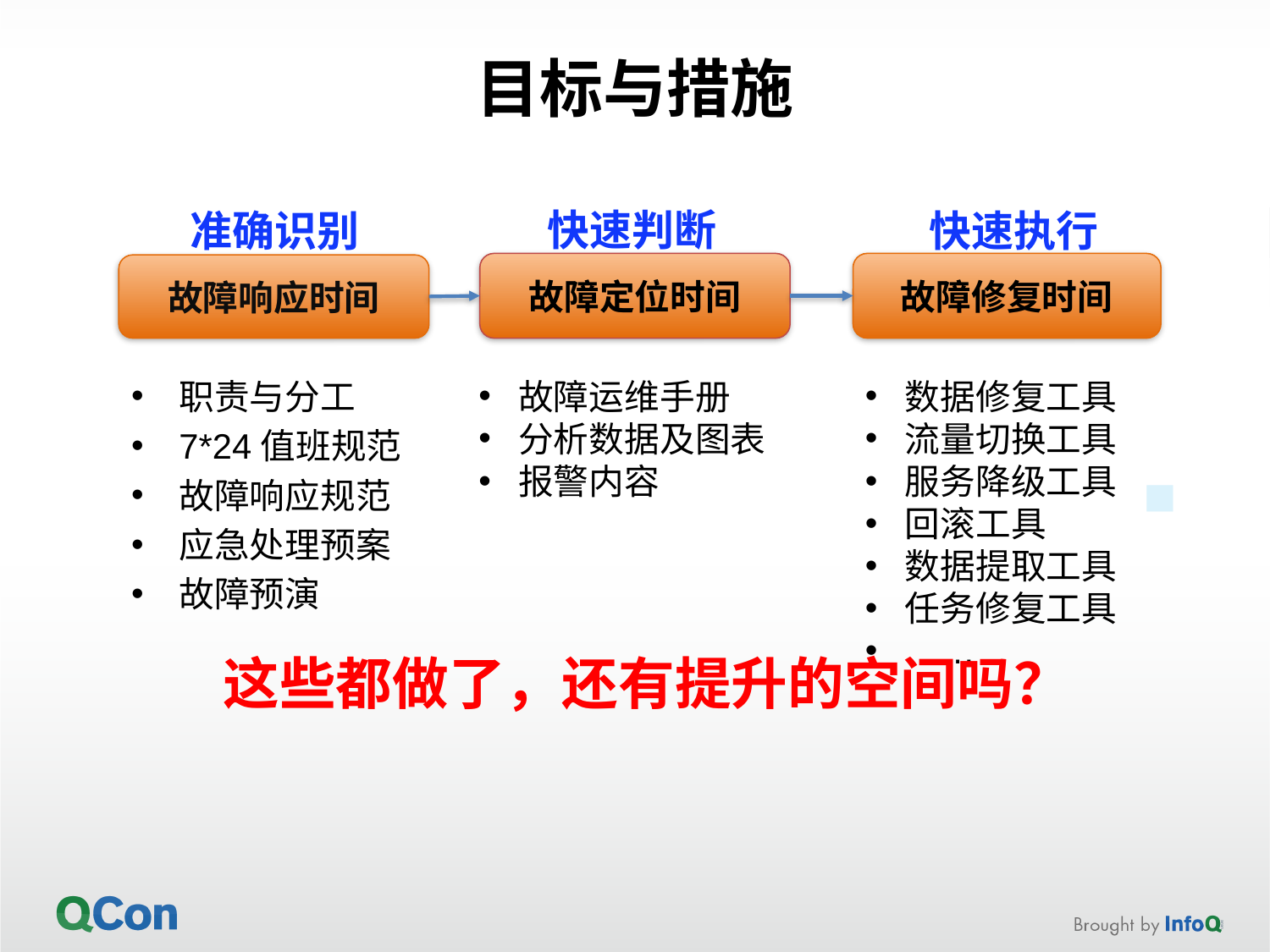

# 目标与措施
快速判断
准确识别
快速执行
故障定位时间
故障修复时间
故障响应时间
职责与分工
7*24值班规范
故障响应规范
应急处理预案
故障预演
故障运维手册
分析数据及图表
报警内容
数据修复工具
流量切换工具
服务降级工具
回滚工具
数据提取工具
任务修复工具
……

这些都做了，还有提升的空间吗？